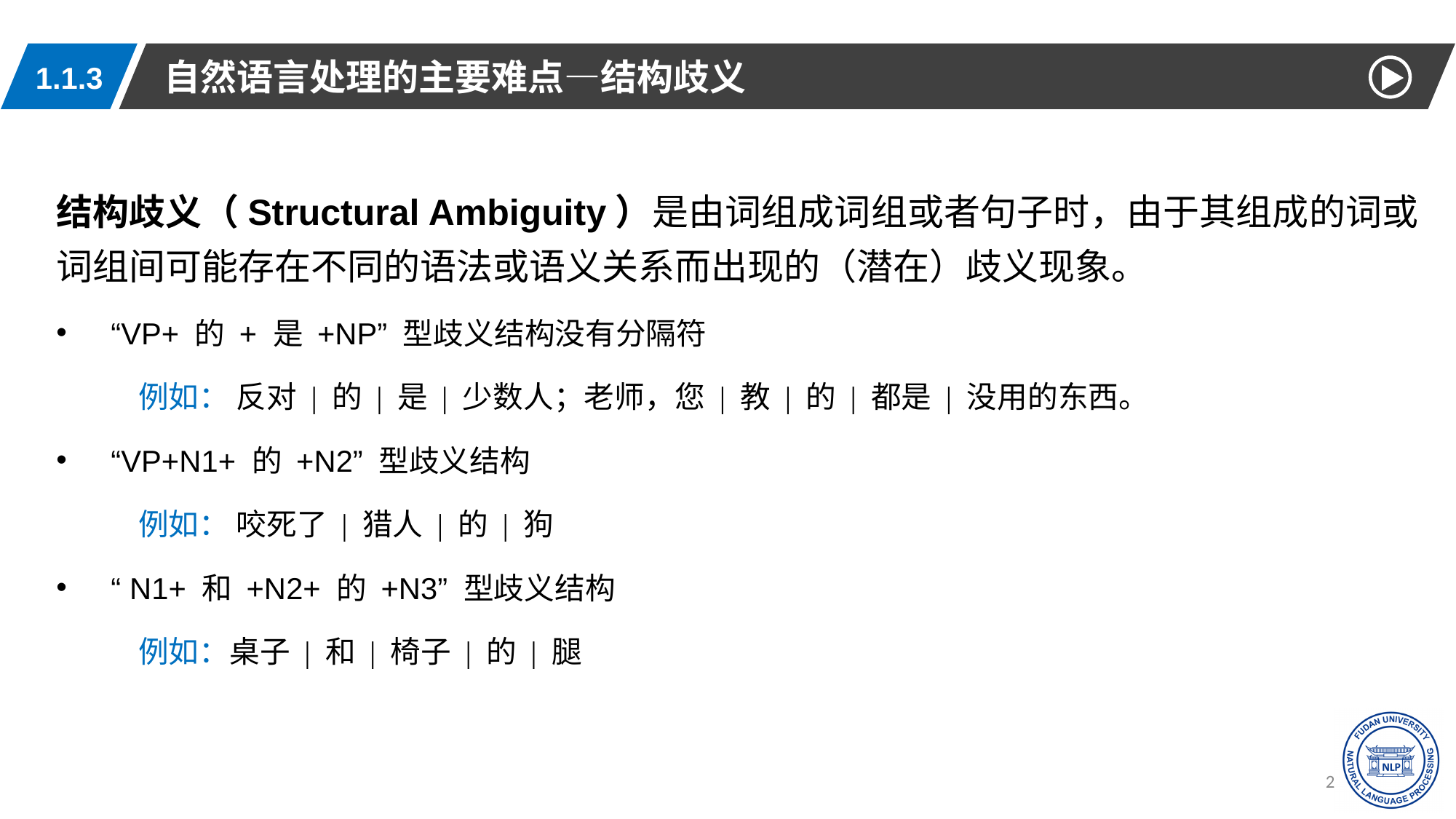

自然语言处理的主要难点—结构歧义
1.1.3

结构歧义（Structural Ambiguity）是由词组成词组或者句子时，由于其组成的词或词组间可能存在不同的语法或语义关系而出现的（潜在）歧义现象。
“VP+ 的 + 是 +NP” 型歧义结构没有分隔符
   例如： 反对 | 的 | 是 | 少数人；老师，您 | 教 | 的 | 都是 | 没用的东西。
“VP+N1+ 的 +N2” 型歧义结构
   例如： 咬死了 | 猎人 | 的 | 狗
“ N1+ 和 +N2+ 的 +N3” 型歧义结构
   例如：桌子 | 和 | 椅子 | 的 | 腿
22